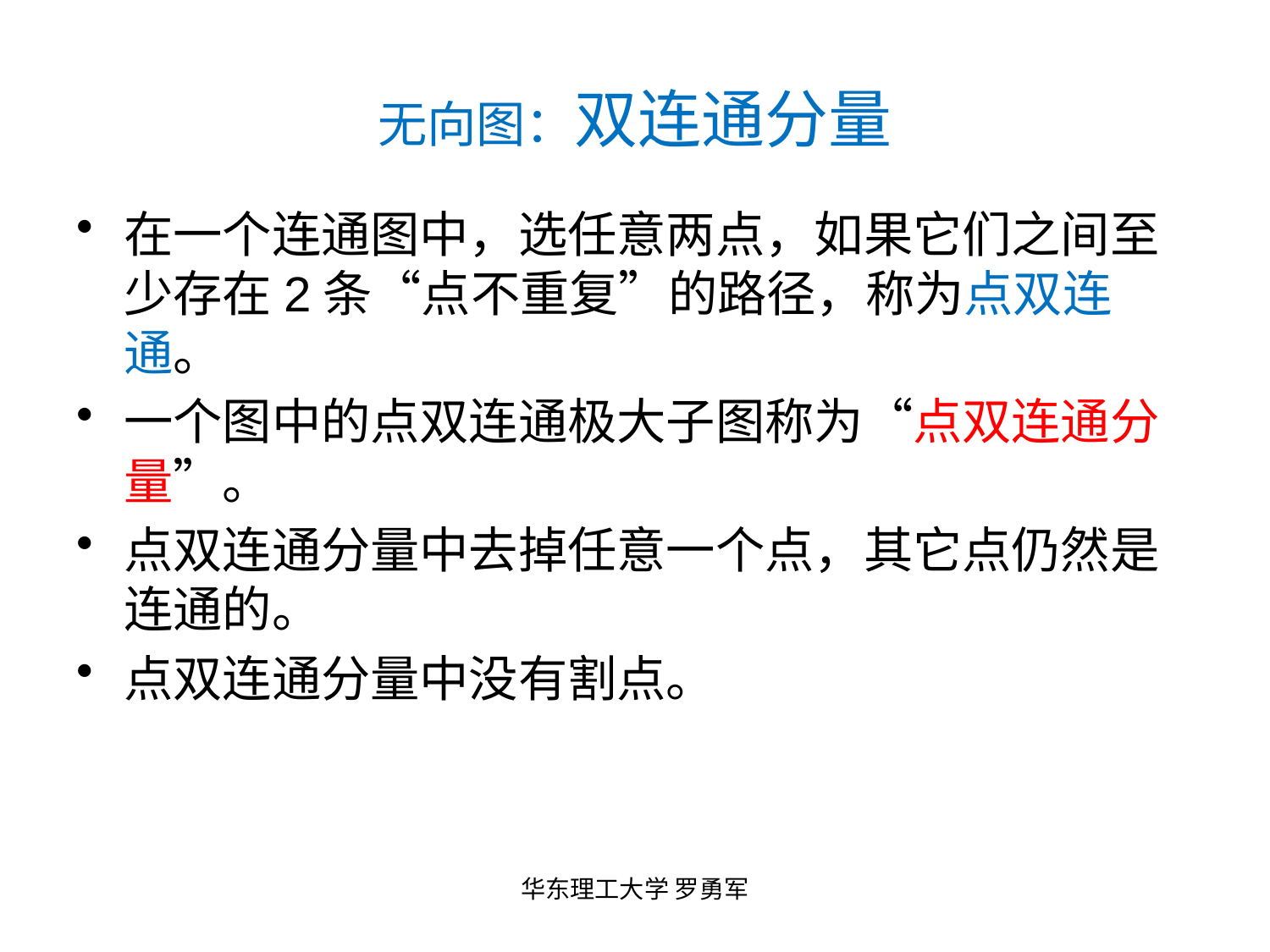

# 无向图：双连通分量
在一个连通图中，选任意两点，如果它们之间至少存在2条“点不重复”的路径，称为点双连通。
一个图中的点双连通极大子图称为“点双连通分量”。
点双连通分量中去掉任意一个点，其它点仍然是连通的。
点双连通分量中没有割点。

华东理工大学 罗勇军